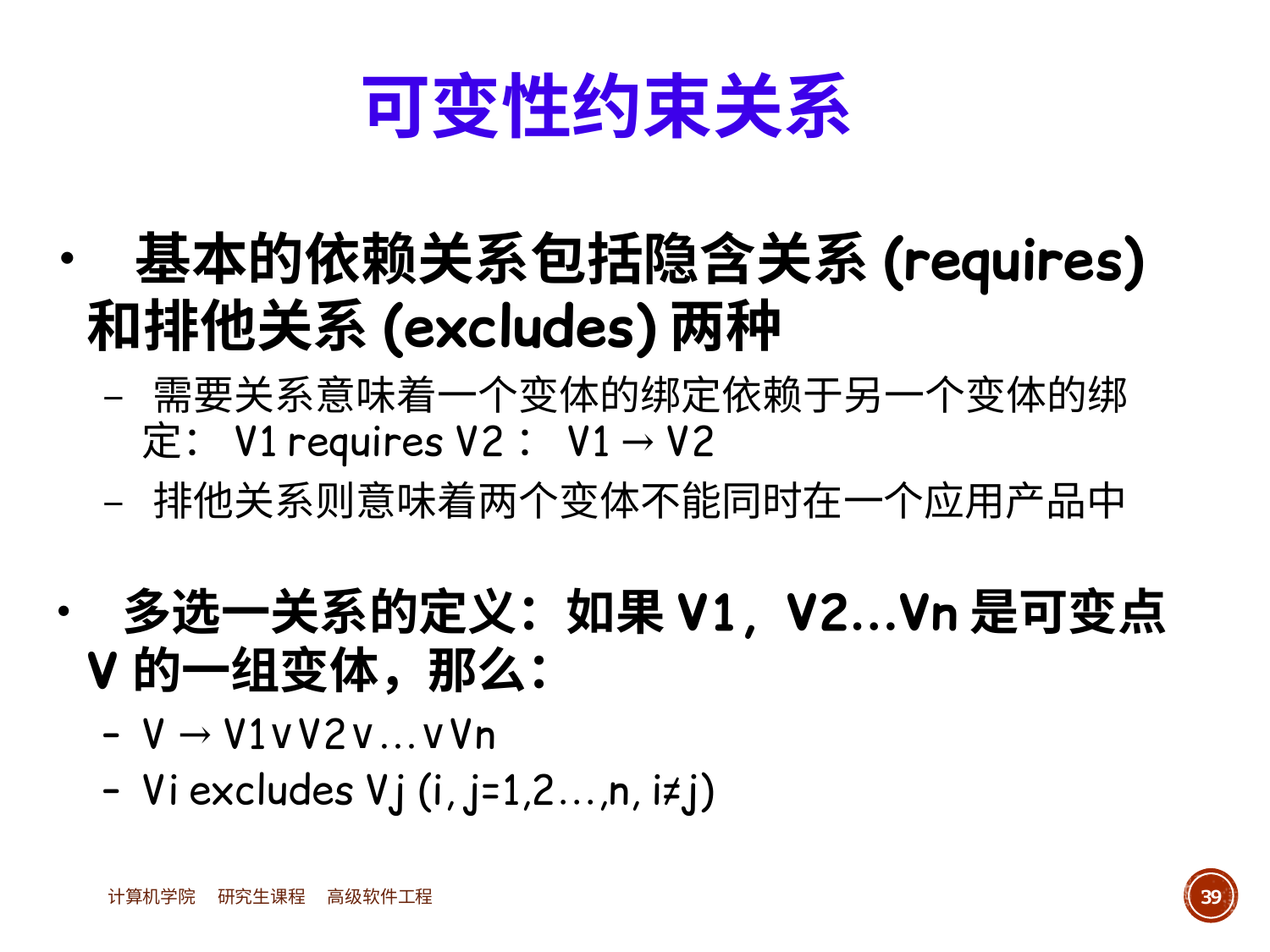

可变性约束关系

•  基本的依赖关系包括隐含关系(requires)
	和排他关系(excludes)两种
		–  需要关系意味着一个变体的绑定依赖于另一个变体的绑
			定：V1 requires V2：V1 → V2
		–  排他关系则意味着两个变体不能同时在一个应用产品中

•  多选一关系的定义：如果V1,  V2…Vn是可变点
	V的一组变体，那么：
		–  V → V1∨V2∨…∨Vn
		–  Vi excludes Vj (i, j=1,2…,n, i≠j)
计算机学院    研究生课程    高级软件工程
39